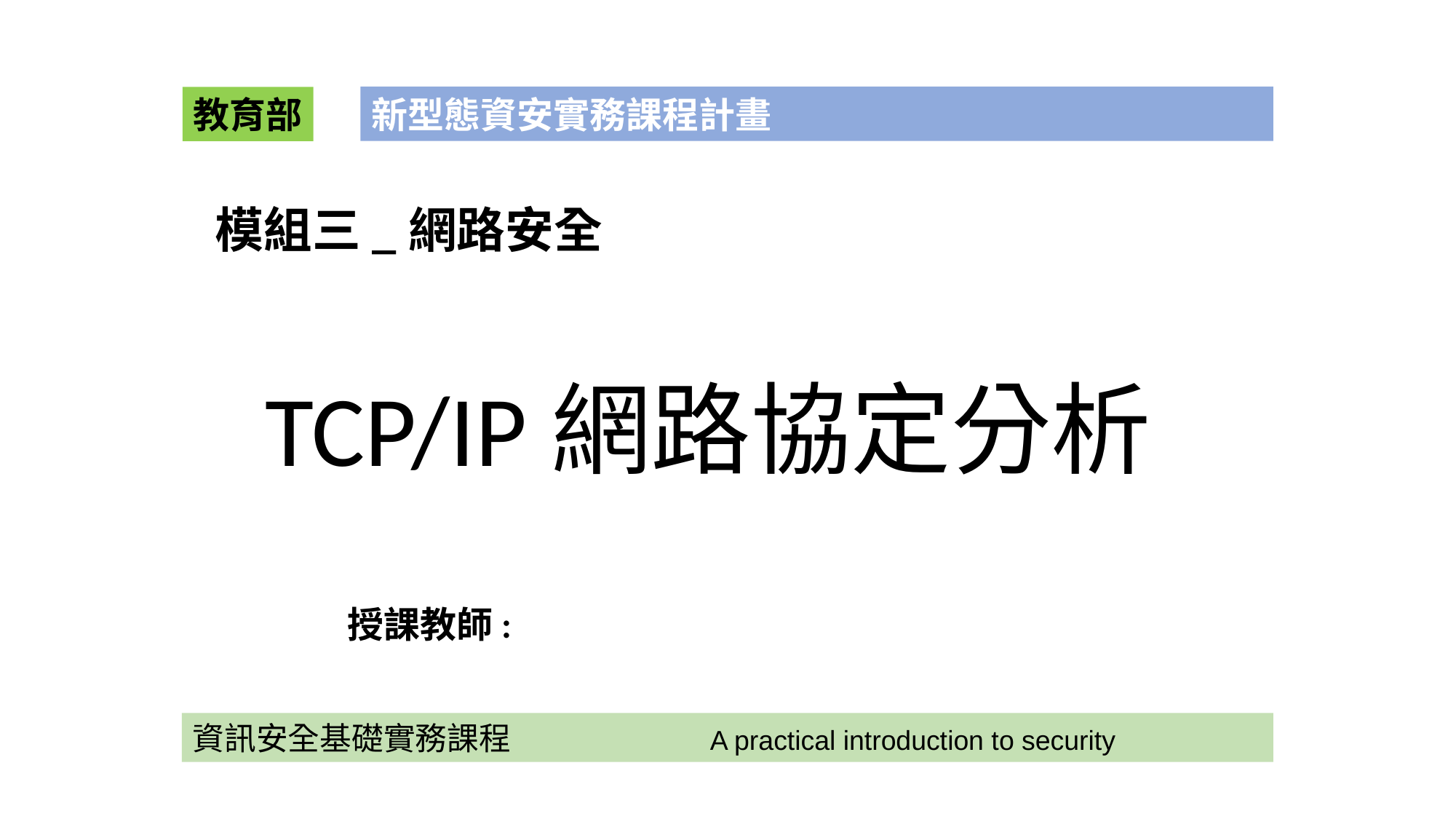

新型態資安實務課程計畫
教育部
模組三_網路安全
TCP/IP網路協定分析
授課教師:
資訊安全基礎實務課程                           A practical introduction to security